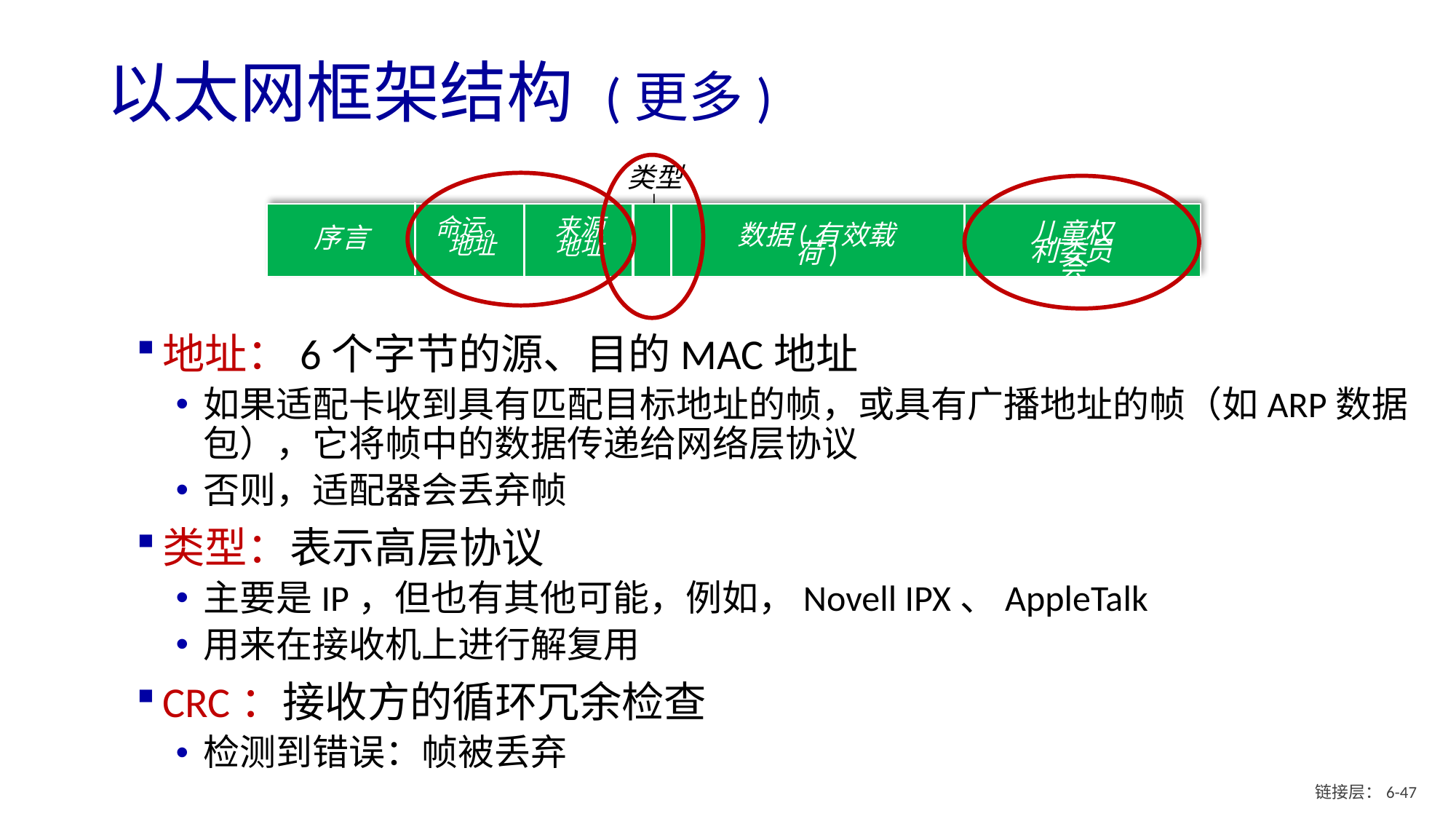

# 以太网框架结构 (更多)
类型

命运。
地址
来源
地址
儿童权利委员会
数据(有效载荷)
序言

地址：6个字节的源、目的MAC地址
如果适配卡收到具有匹配目标地址的帧，或具有广播地址的帧（如ARP数据包），它将帧中的数据传递给网络层协议
否则，适配器会丢弃帧
类型：表示高层协议
主要是IP，但也有其他可能，例如，Novell IPX、AppleTalk
用来在接收机上进行解复用
CRC：接收方的循环冗余检查
检测到错误：帧被丢弃
链接层：6-47